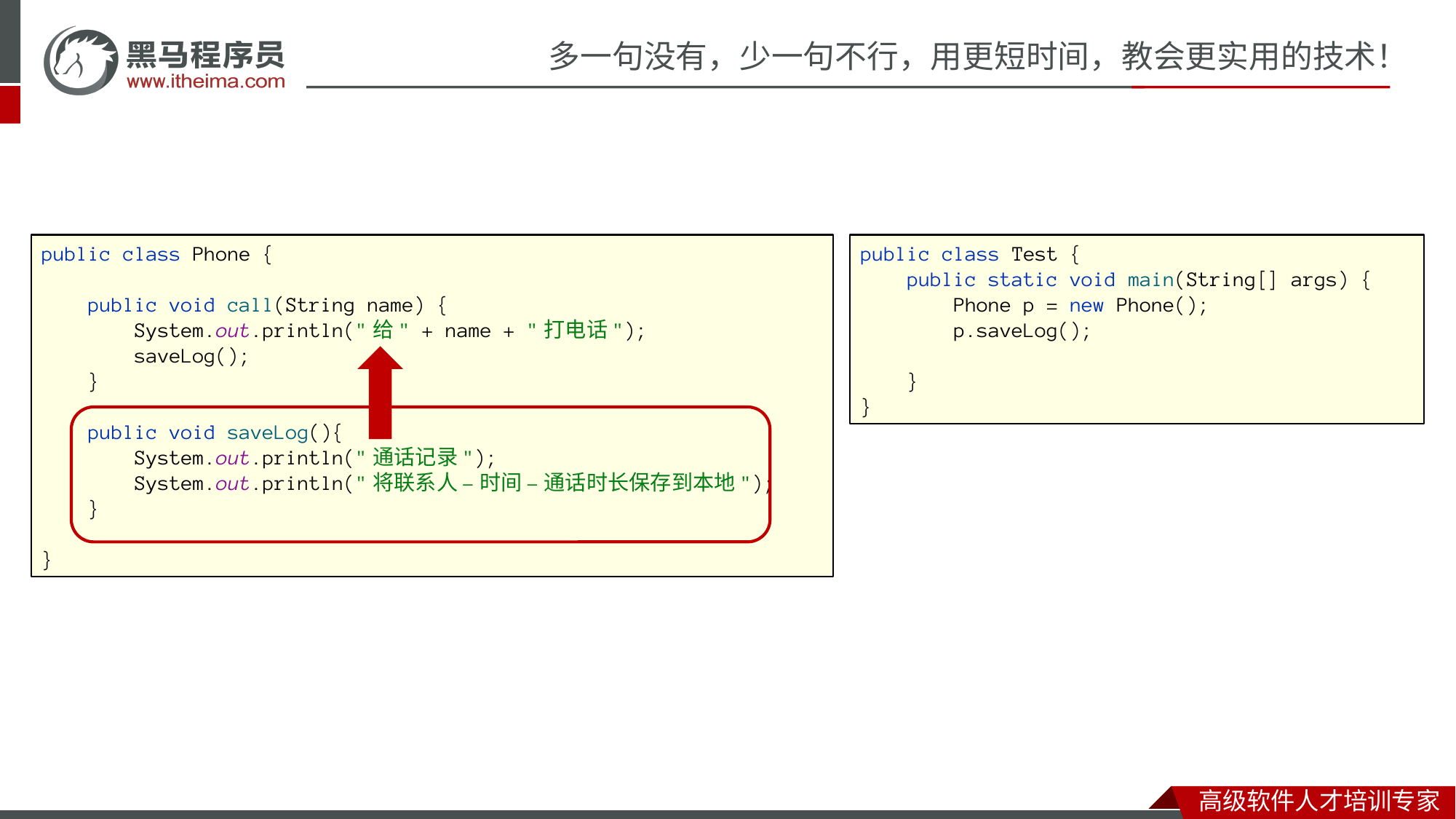

#

public class Test {
    public static void main(String[] args) {
        Phone p = new Phone();
        p.saveLog();

    }
}
public class Phone {
    public void call(String name) {
        System.out.println("给" + name + "打电话");
        saveLog();
    }
    public void saveLog(){
        System.out.println("通话记录");
        System.out.println("将联系人-时间-通话时长保存到本地");
    }
}